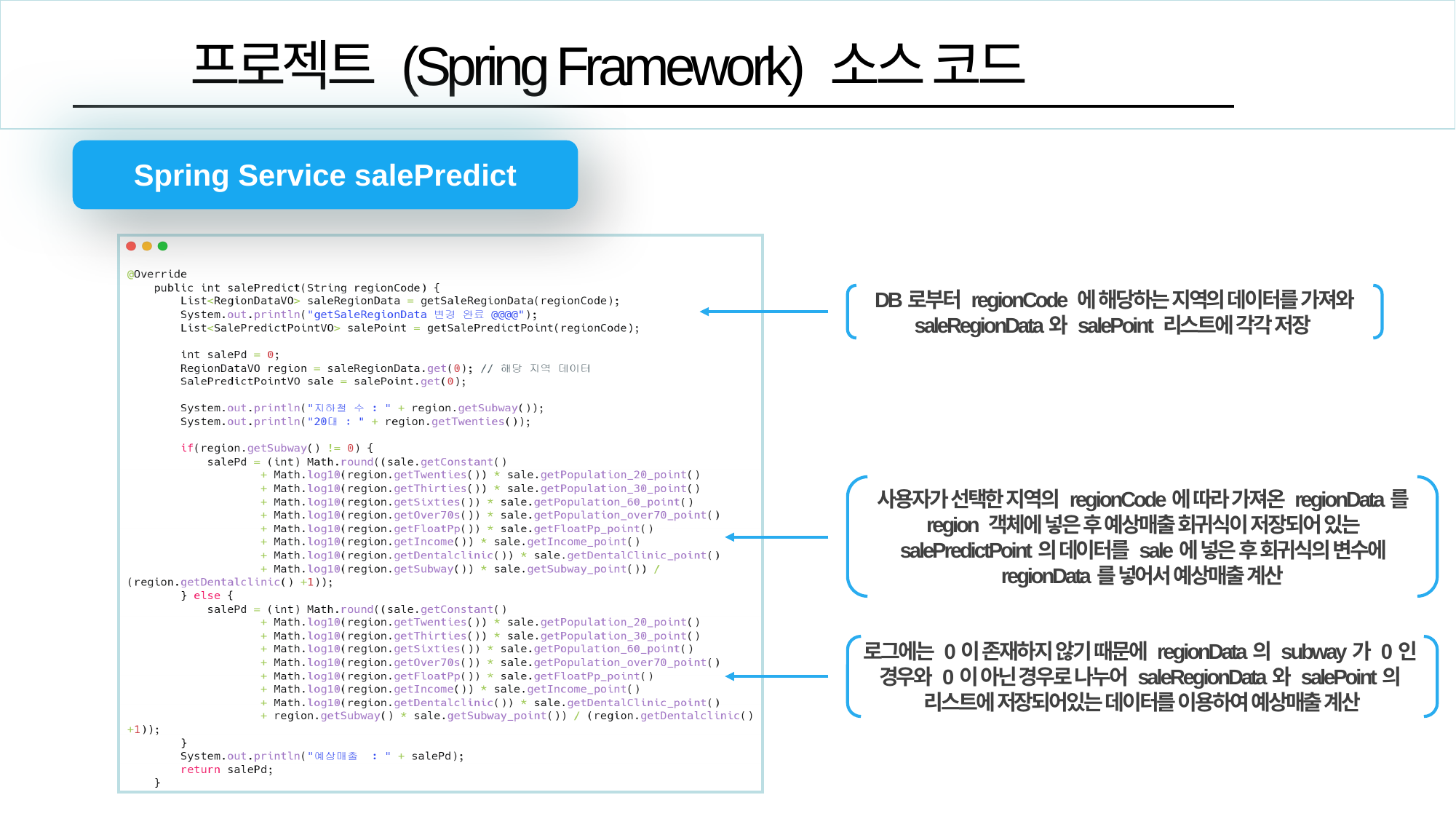

프로젝트 (Spring Framework) 소스 코드

Spring Service salePredict

DB로부터 regionCode 에 해당하는 지역의 데이터를 가져와
saleRegionData와 salePoint 리스트에 각각 저장
사용자가 선택한 지역의 regionCode에 따라 가져온 regionData를 region 객체에 넣은 후 예상매출 회귀식이 저장되어 있는 salePredictPoint의 데이터를 sale에 넣은 후 회귀식의 변수에 regionData를 넣어서 예상매출 계산
로그에는 0이 존재하지 않기 때문에 regionData의 subway가 0인
경우와 0이 아닌 경우로 나누어 saleRegionData와 salePoint의
리스트에 저장되어있는 데이터를 이용하여 예상매출 계산